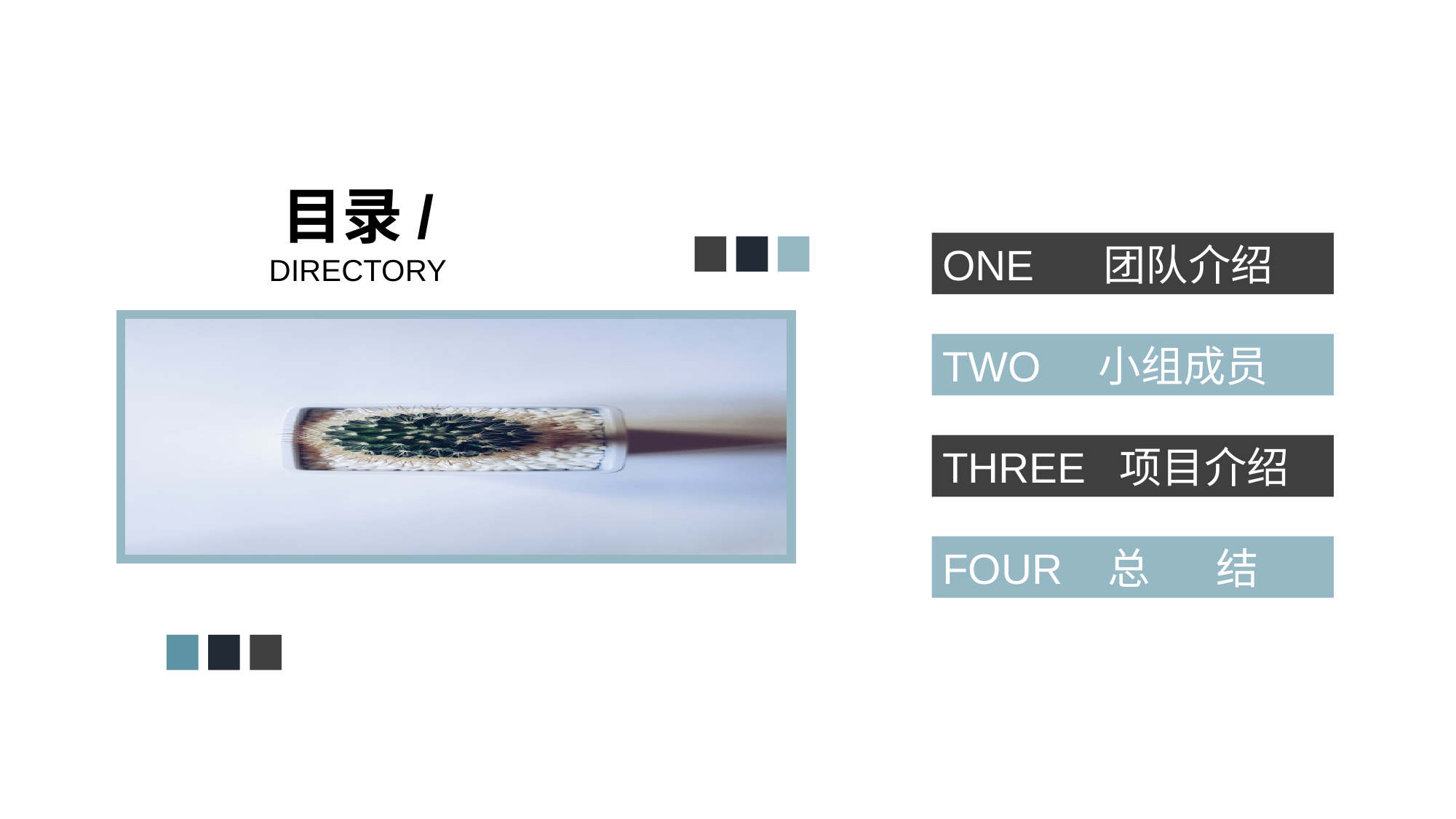

目录/
DIRECTORY
ONE     团队介绍

TWO    小组成员
THREE  项目介绍
FOUR   总       结